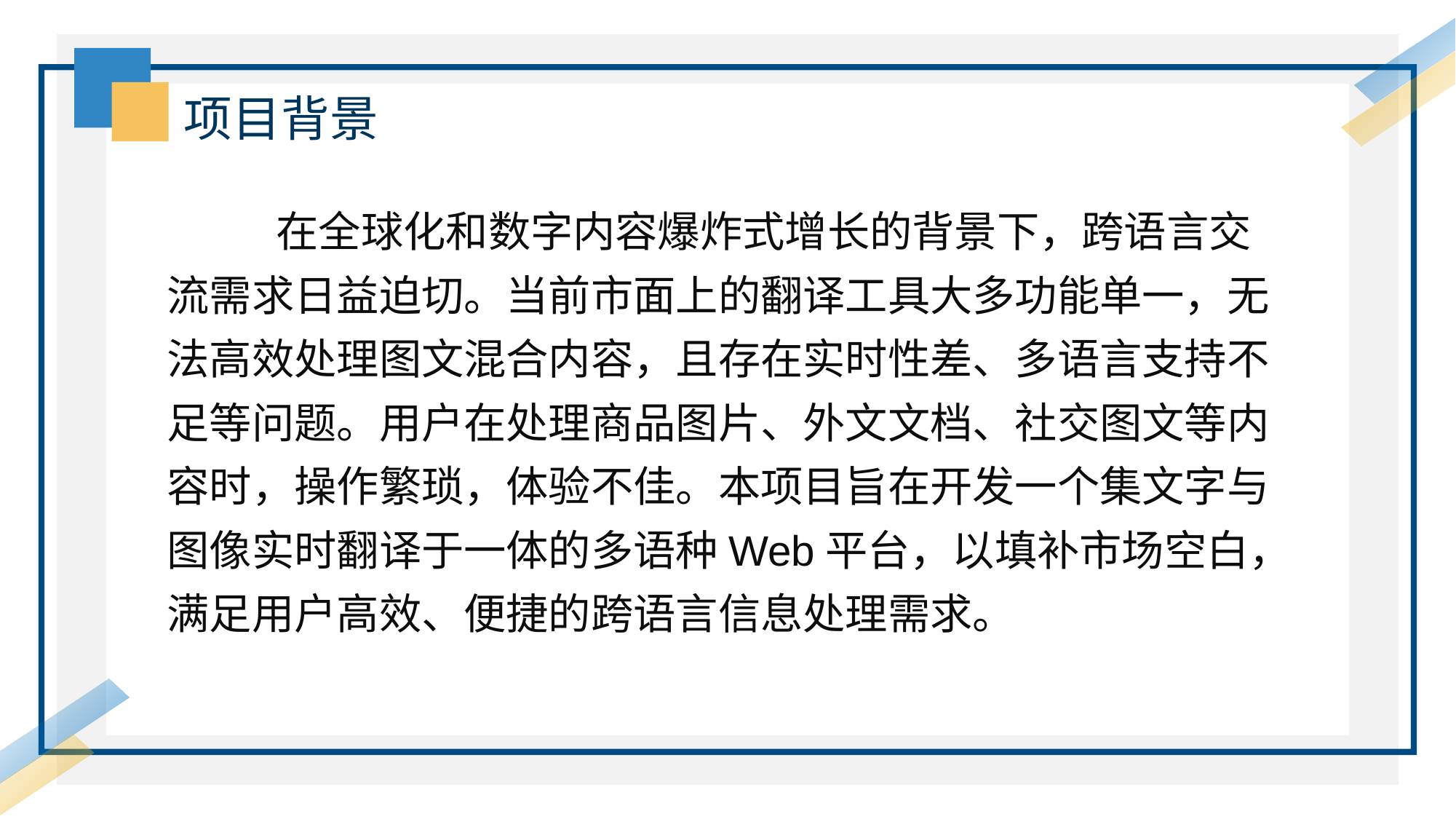

项目背景
	在全球化和数字内容爆炸式增长的背景下，跨语言交流需求日益迫切。当前市面上的翻译工具大多功能单一，无法高效处理图文混合内容，且存在实时性差、多语言支持不足等问题。用户在处理商品图片、外文文档、社交图文等内容时，操作繁琐，体验不佳。本项目旨在开发一个集文字与图像实时翻译于一体的多语种Web平台，以填补市场空白，满足用户高效、便捷的跨语言信息处理需求。